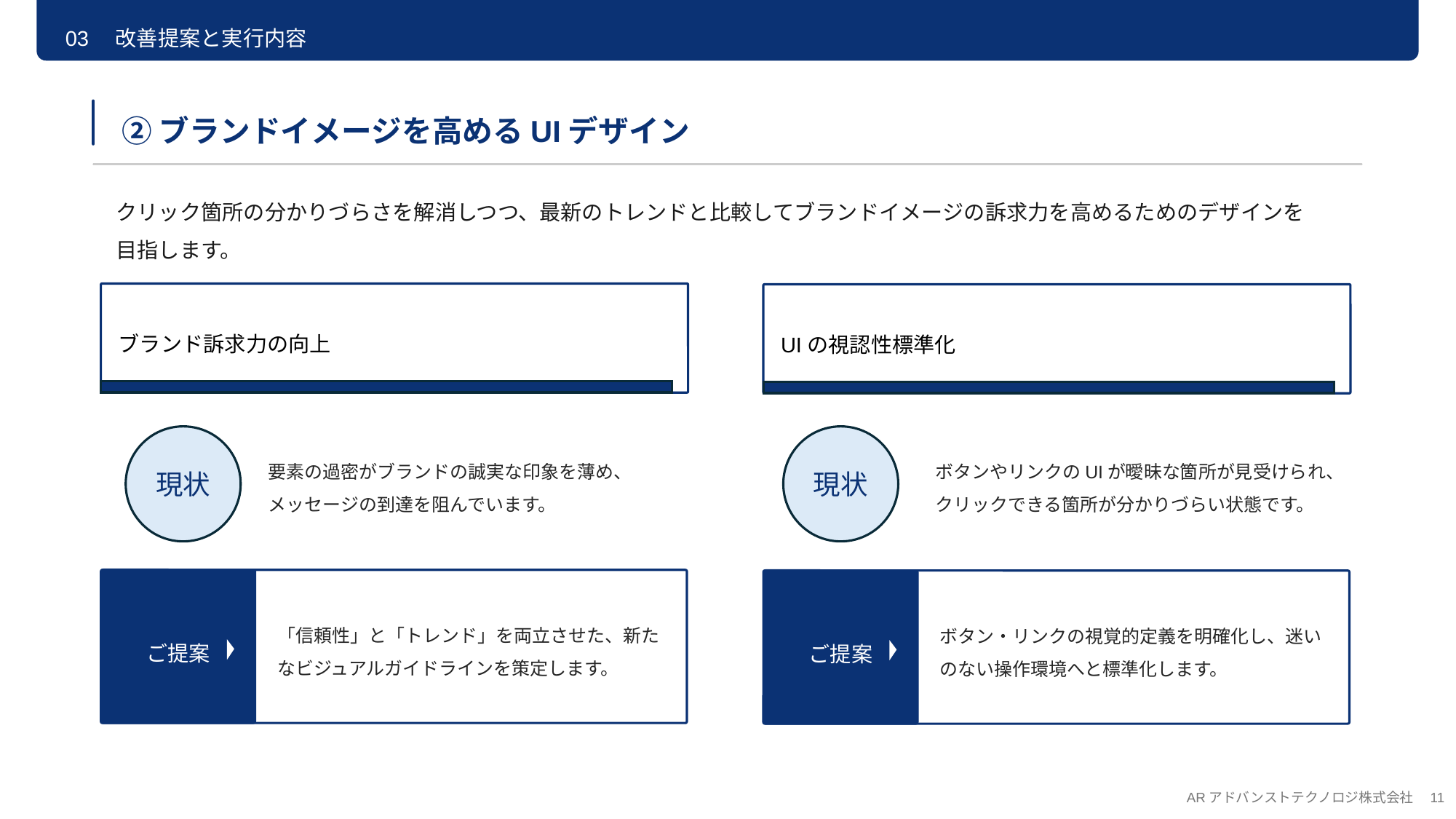

03　改善提案と実行内容
②ブランドイメージを高めるUIデザイン
クリック箇所の分かりづらさを解消しつつ、最新のトレンドと比較してブランドイメージの訴求力を高めるためのデザインを目指します。
ブランド訴求力の向上

UIの視認性標準化

要素の過密がブランドの誠実な印象を薄め、メッセージの到達を阻んでいます。
ボタンやリンクのUIが曖昧な箇所が見受けられ、クリックできる箇所が分かりづらい状態です。
現状
現状
ご提案
「信頼性」と「トレンド」を両立させた、新たなビジュアルガイドラインを策定します。

ご提案
ボタン・リンクの視覚的定義を明確化し、迷いのない操作環境へと標準化します。

ARアドバンストテクノロジ株式会社　11